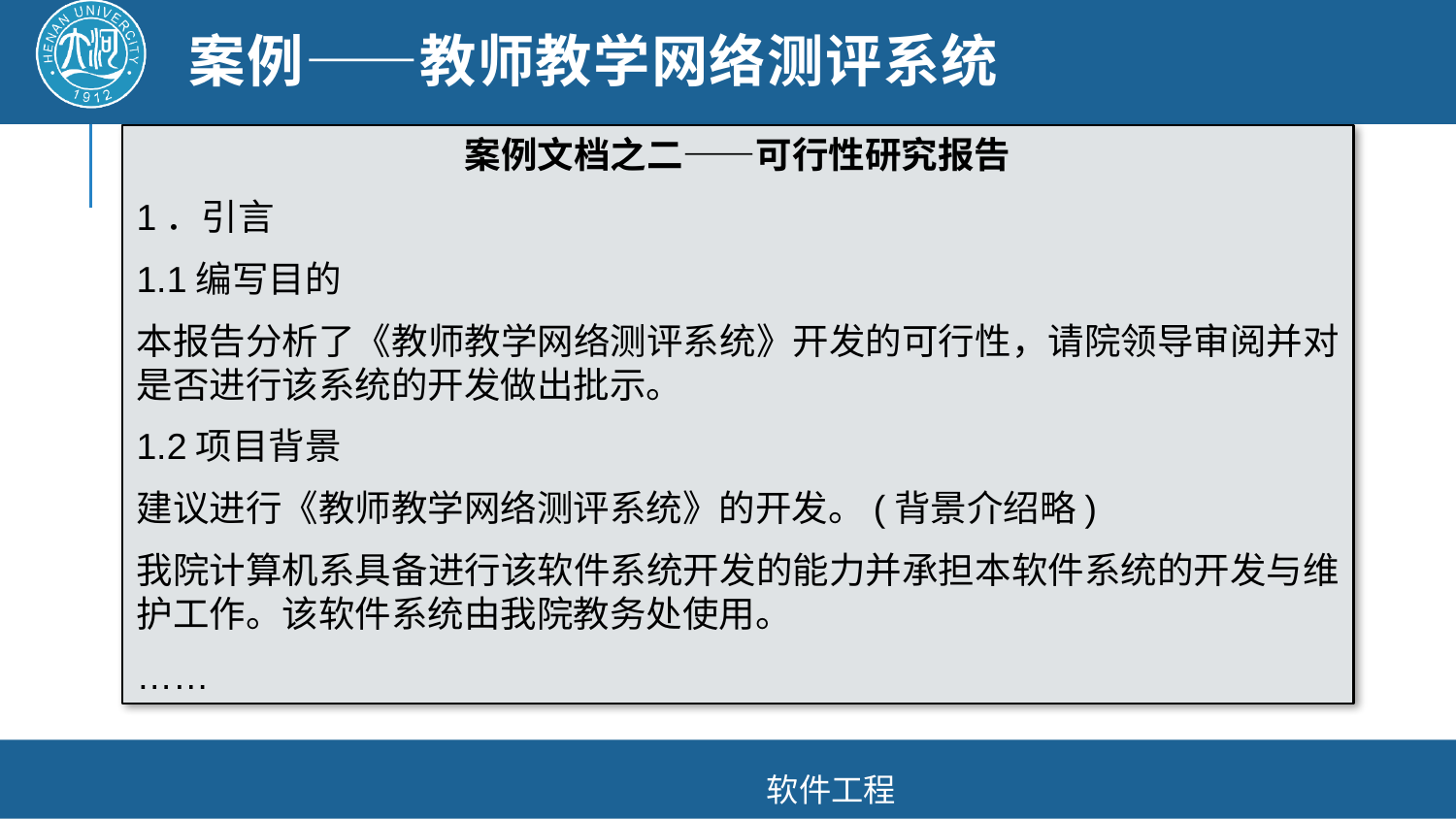

# 案例——教师教学网络测评系统
案例文档之二——可行性研究报告
1．引言
1.1编写目的
本报告分析了《教师教学网络测评系统》开发的可行性，请院领导审阅并对是否进行该系统的开发做出批示。
1.2项目背景
建议进行《教师教学网络测评系统》的开发。(背景介绍略)
我院计算机系具备进行该软件系统开发的能力并承担本软件系统的开发与维护工作。该软件系统由我院教务处使用。
……

软件工程
36